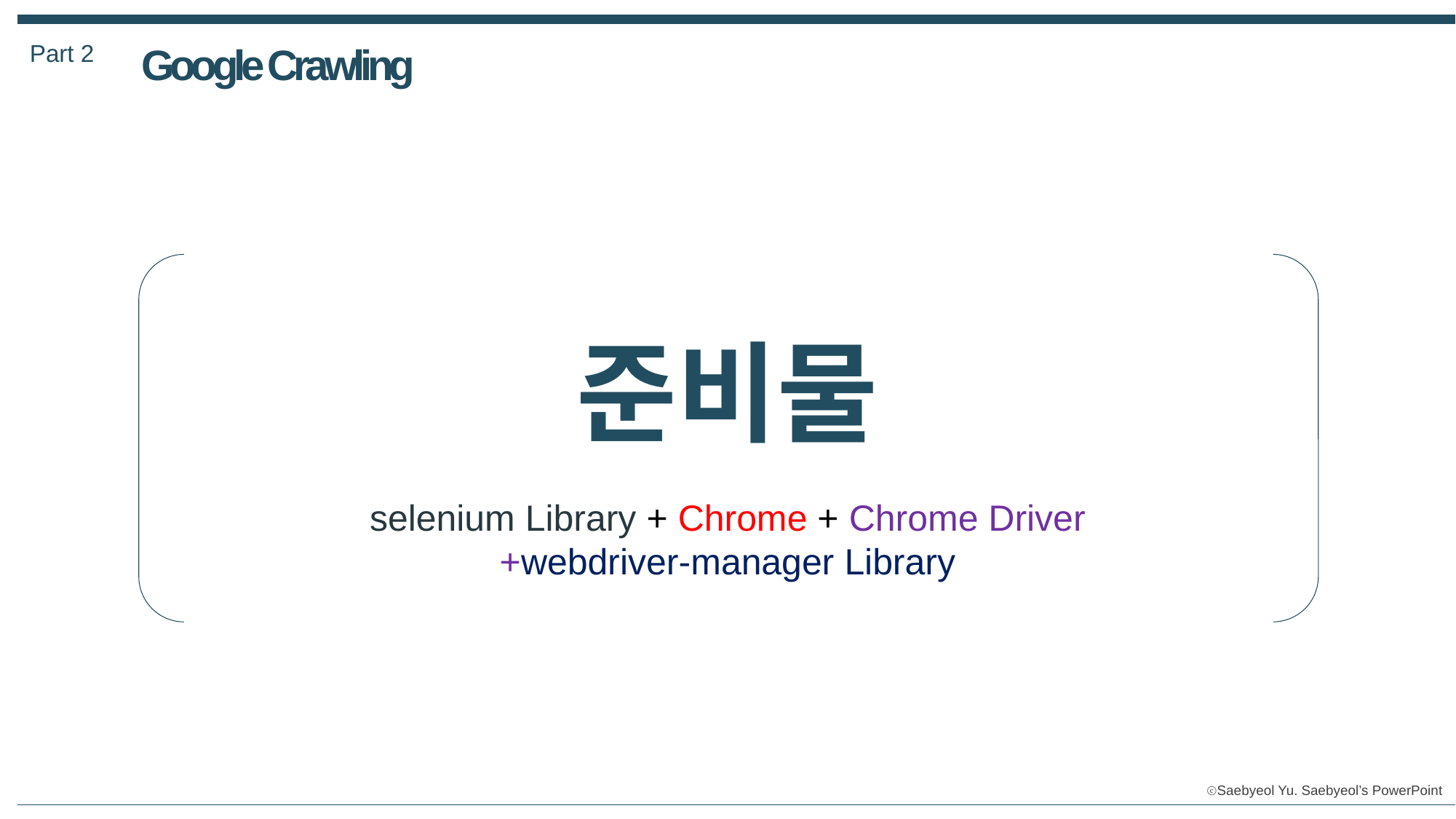

Part 2
Google Crawling

준비물
selenium Library + Chrome + Chrome Driver
+webdriver-manager Library